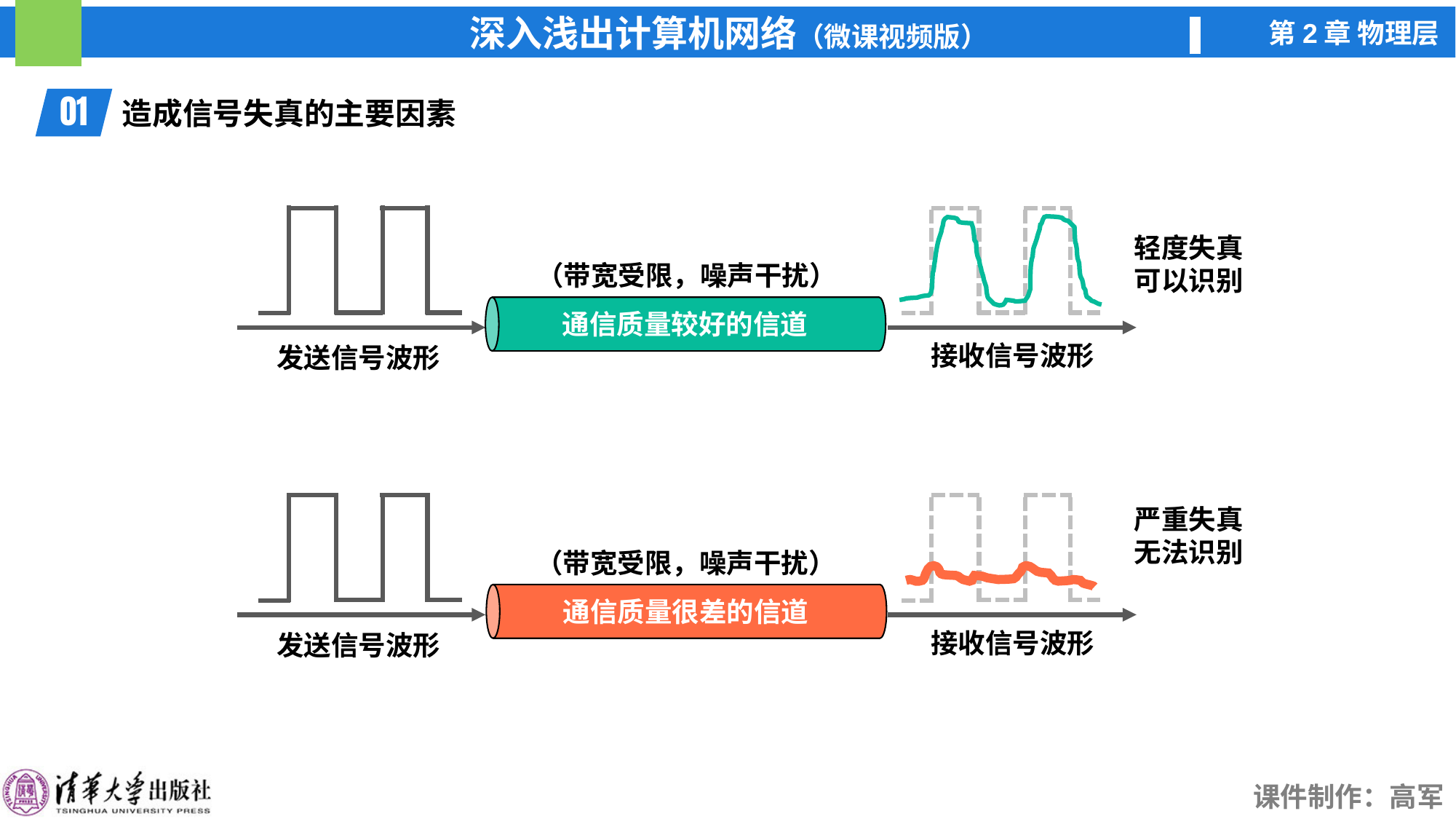

01
造成信号失真的主要因素
发送信号波形

接收信号波形
轻度失真
可以识别
（带宽受限，噪声干扰）

通信质量较好的信道
发送信号波形

接收信号波形
严重失真
无法识别

（带宽受限，噪声干扰）
通信质量很差的信道